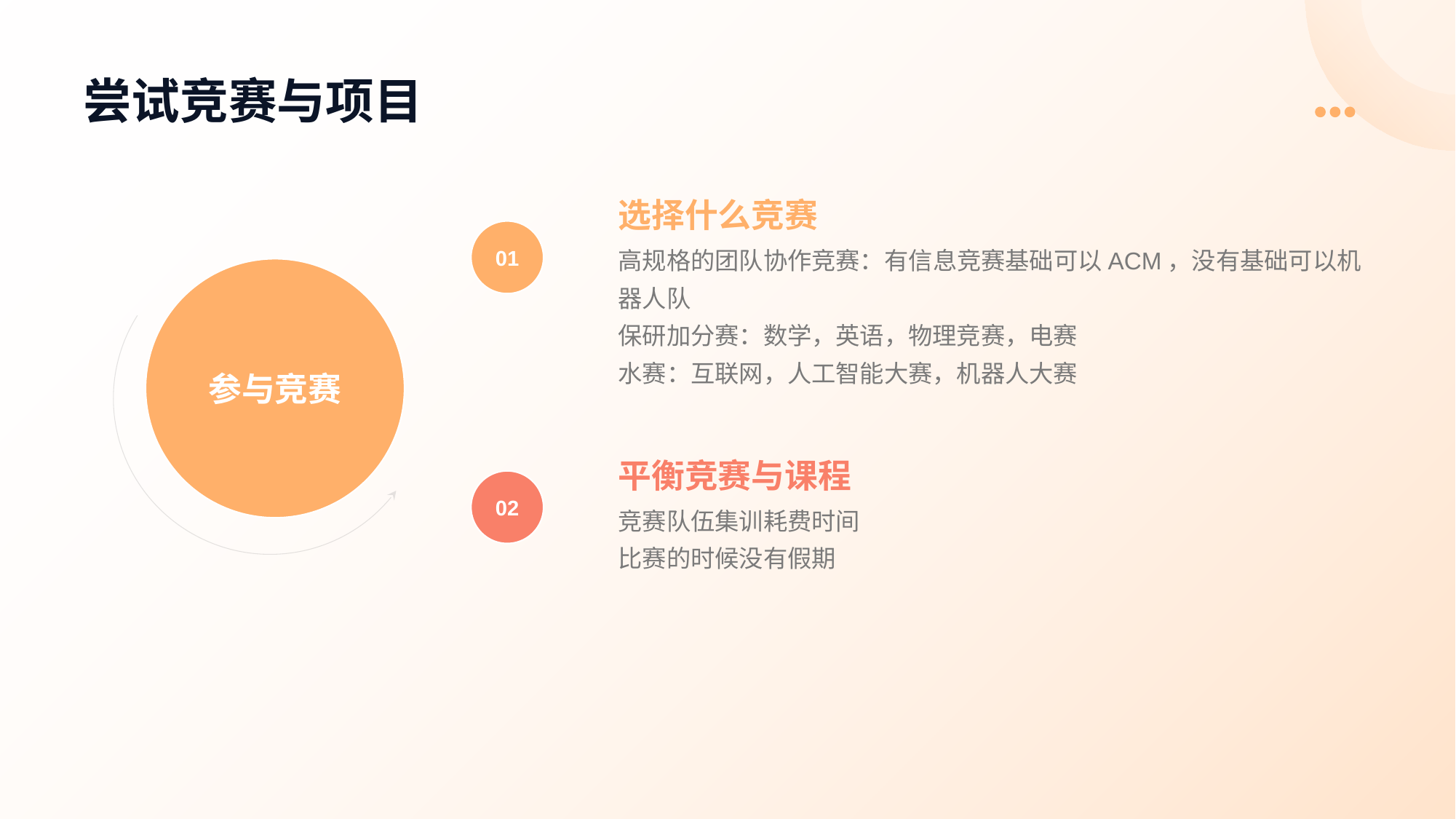

# 尝试竞赛与项目

选择什么竞赛
01
高规格的团队协作竞赛：有信息竞赛基础可以ACM，没有基础可以机器人队
保研加分赛：数学，英语，物理竞赛，电赛
水赛：互联网，人工智能大赛，机器人大赛

参与竞赛
平衡竞赛与课程
02
竞赛队伍集训耗费时间
比赛的时候没有假期